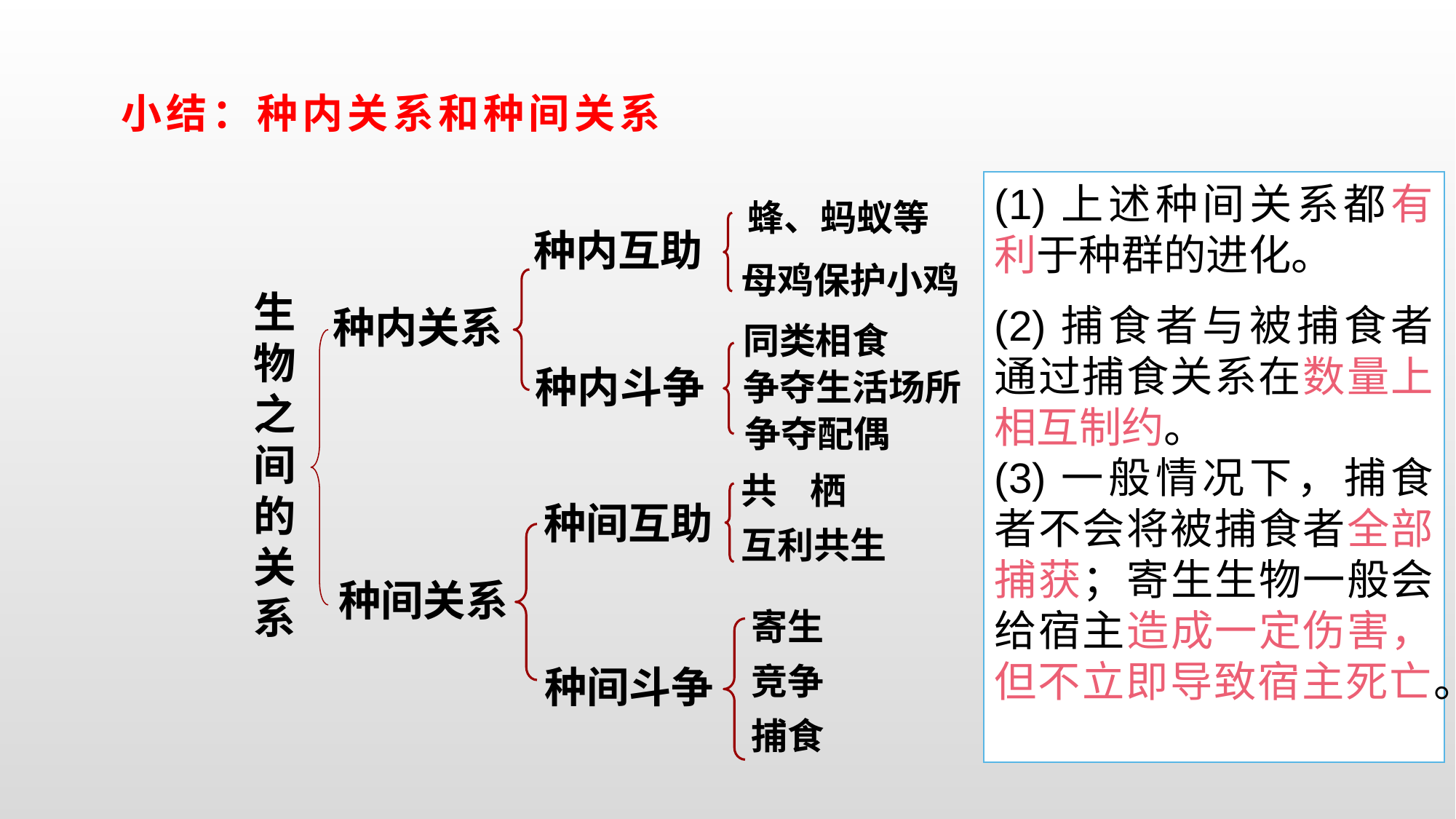

小结：种内关系和种间关系
(1)上述种间关系都有利于种群的进化。

(2)捕食者与被捕食者通过捕食关系在数量上相互制约。
(3)一般情况下，捕食者不会将被捕食者全部捕获；寄生生物一般会给宿主造成一定伤害，但不立即导致宿主死亡。
蜂、蚂蚁等

种内互助
母鸡保护小鸡

生物之间的关系
种内关系
同类相食

种内斗争
争夺生活场所
争夺配偶
共    栖
互利共生

种间互助

种间关系
寄生
竞争
捕食

种间斗争